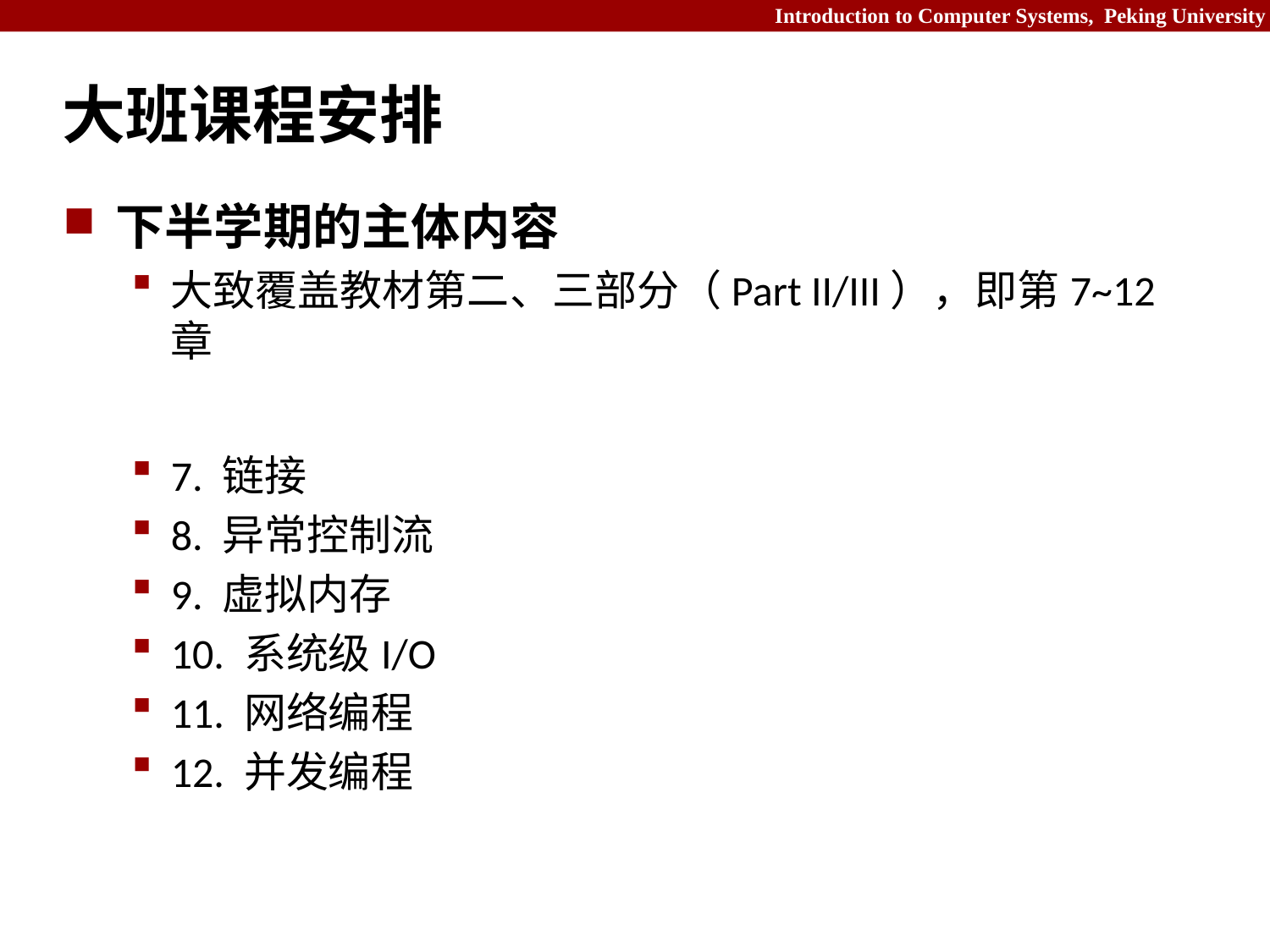

# 大班课程安排
下半学期的主体内容
大致覆盖教材第二、三部分（Part II/III），即第7~12章

7. 链接
8. 异常控制流
9. 虚拟内存
10. 系统级I/O
11. 网络编程
12. 并发编程